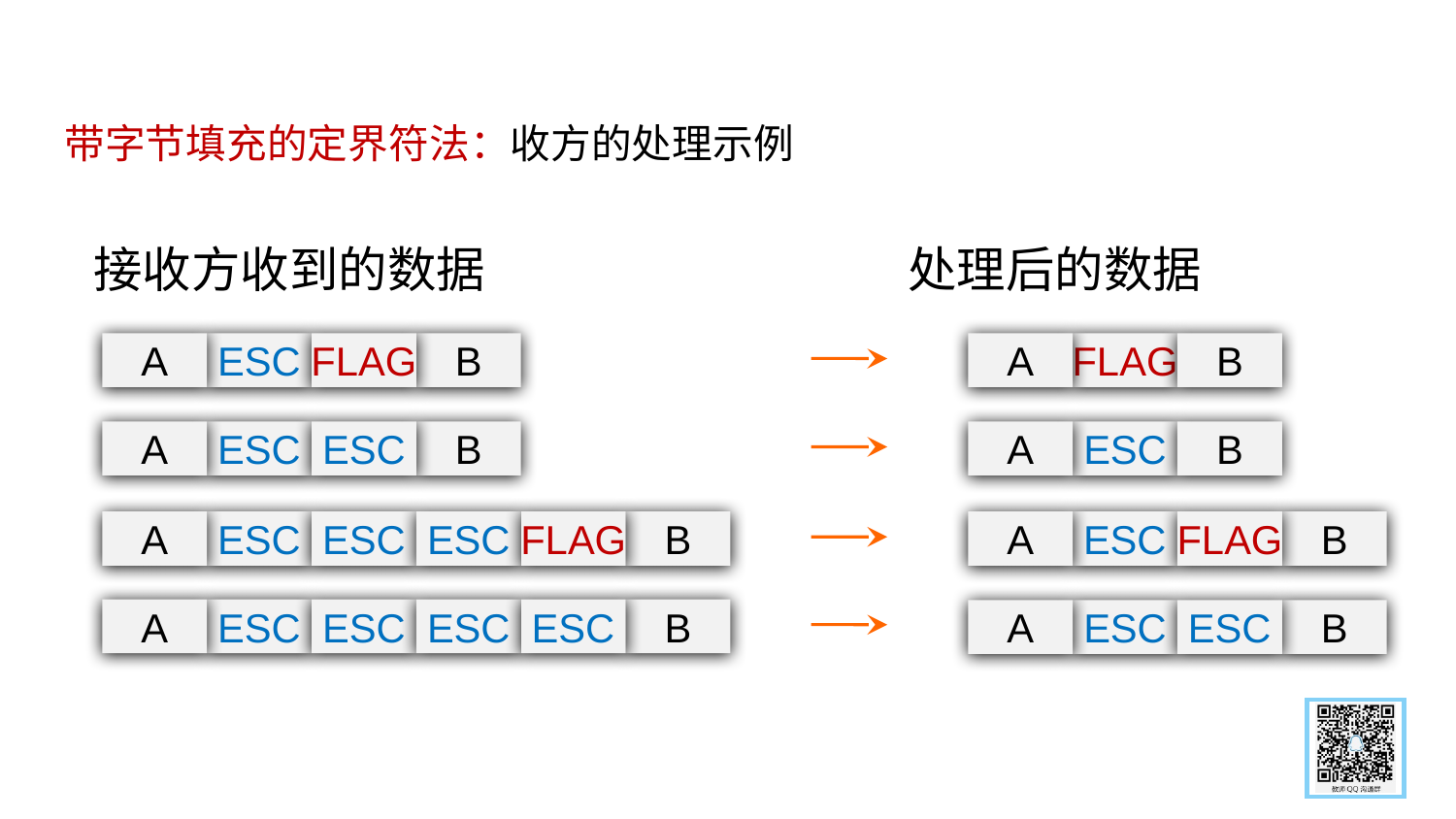

带字节填充的定界符法：收方的处理示例

接收方收到的数据 	处理后的数据
A
ESC
FLAG
B
A
FLAG
B

A
ESC
ESC
B
A
ESC
B

A
ESC
ESC
B
ESC
FLAG
A
ESC
FLAG
B

A
ESC
ESC
B
ESC
ESC
A
ESC
ESC
B